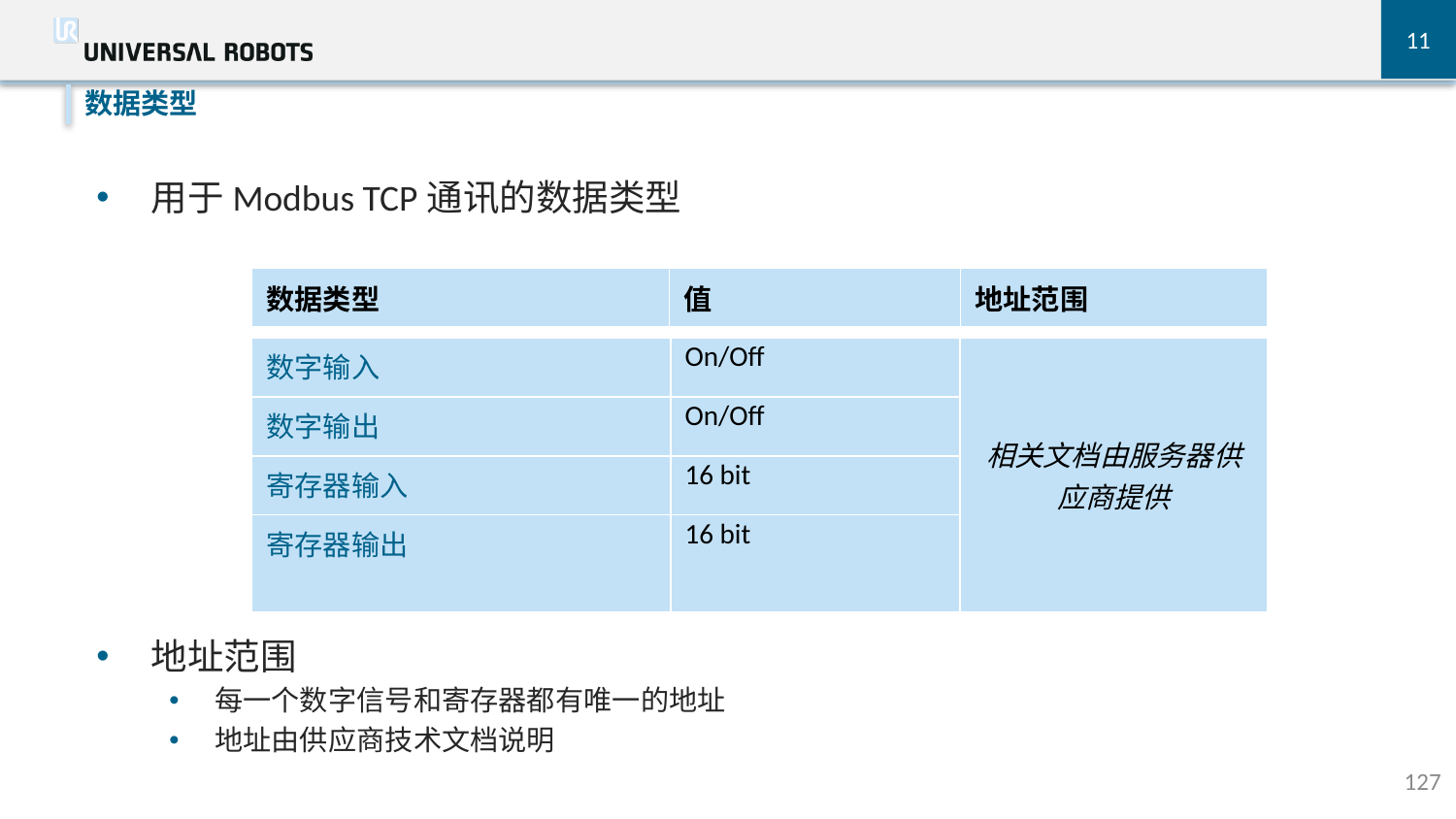

11

数据类型

用于Modbus TCP通讯的数据类型

地址范围
每一个数字信号和寄存器都有唯一的地址
地址由供应商技术文档说明
| 数据类型 | 值 | 地址范围 |
| --- | --- | --- |

| 数字输入 | On/Off | 相关文档由服务器供应商提供 |
| --- | --- | --- |
| 数字输出 | On/Off |  |
| 寄存器输入 | 16 bit |  |
| 寄存器输出 | 16 bit |  |

127